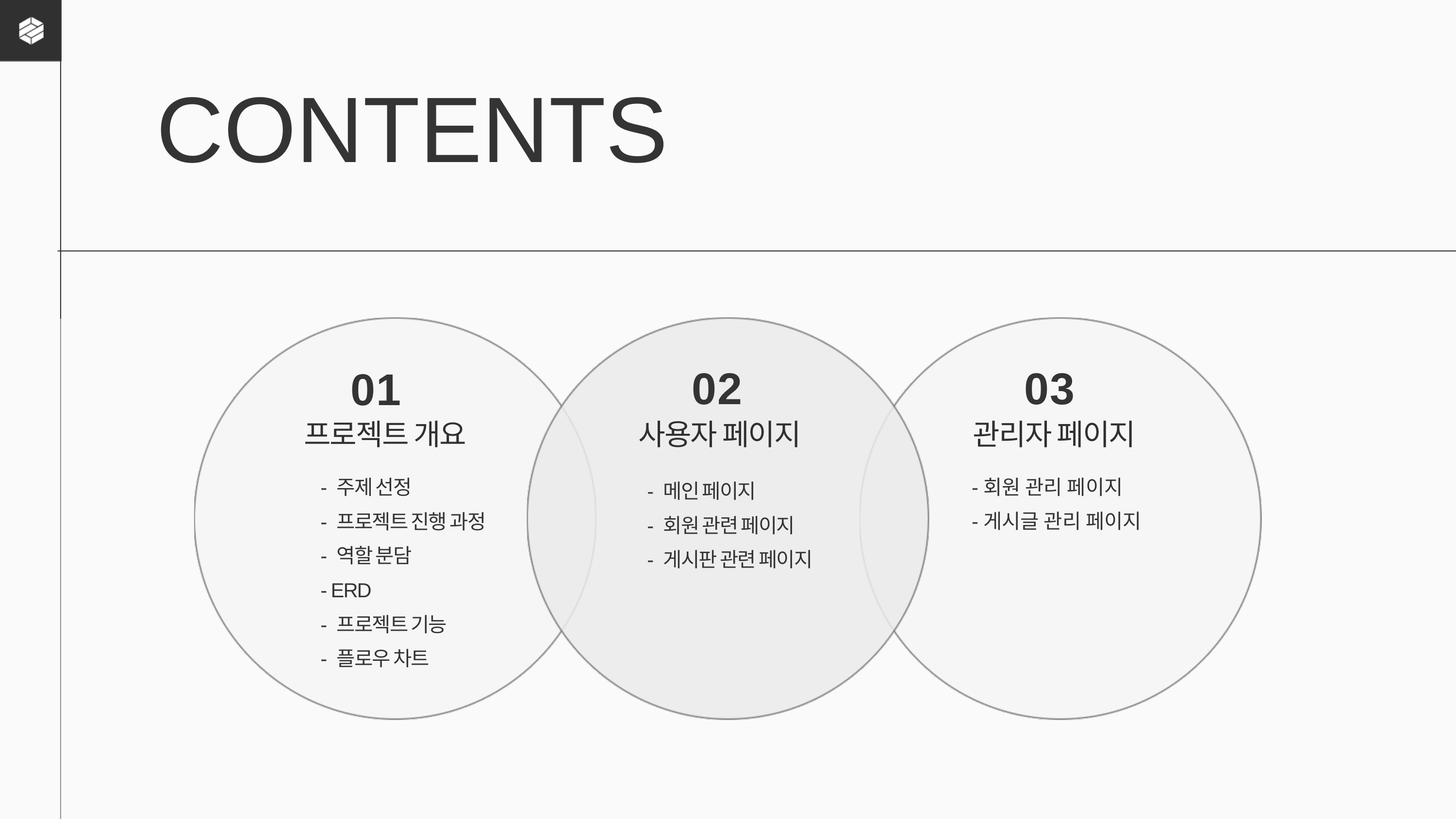

CONTENTS

01

02

03

프로젝트 개요

사용자 페이지

관리자 페이지

- 메인 페이지
- 회원 관련 페이지
- 게시판 관련 페이지

- 주제 선정
- 프로젝트 진행 과정
- 역할 분담
- ERD
- 프로젝트 기능
- 플로우 차트

-회원 관리 페이지
-게시글 관리 페이지